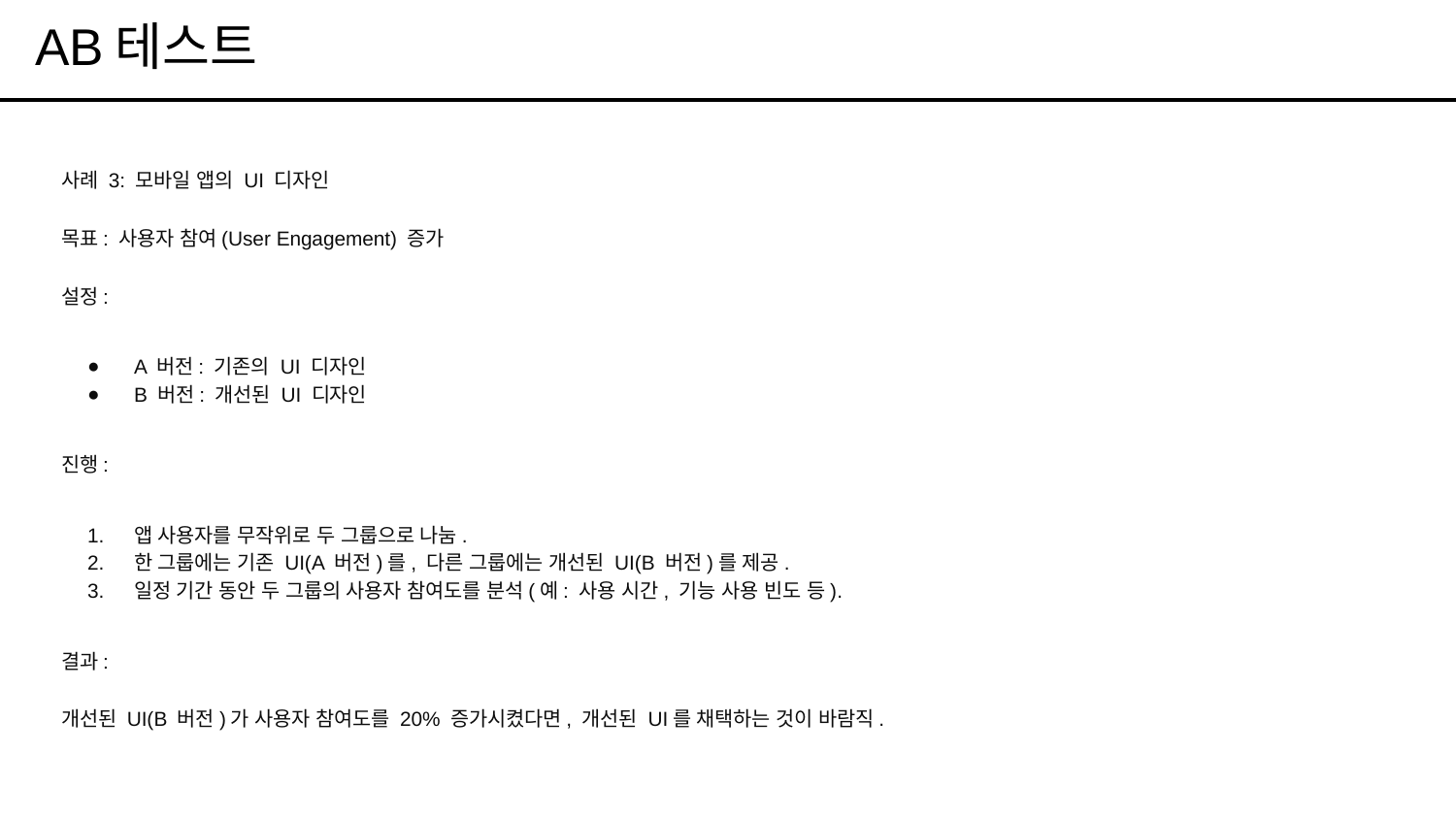

# AB테스트
사례 3: 모바일 앱의 UI 디자인
목표: 사용자 참여(User Engagement) 증가
설정:
A 버전: 기존의 UI 디자인
B 버전: 개선된 UI 디자인
진행:
앱 사용자를 무작위로 두 그룹으로 나눔.
한 그룹에는 기존 UI(A 버전)를, 다른 그룹에는 개선된 UI(B 버전)를 제공.
일정 기간 동안 두 그룹의 사용자 참여도를 분석(예: 사용 시간, 기능 사용 빈도 등).
결과:
개선된 UI(B 버전)가 사용자 참여도를 20% 증가시켰다면, 개선된 UI를 채택하는 것이 바람직.